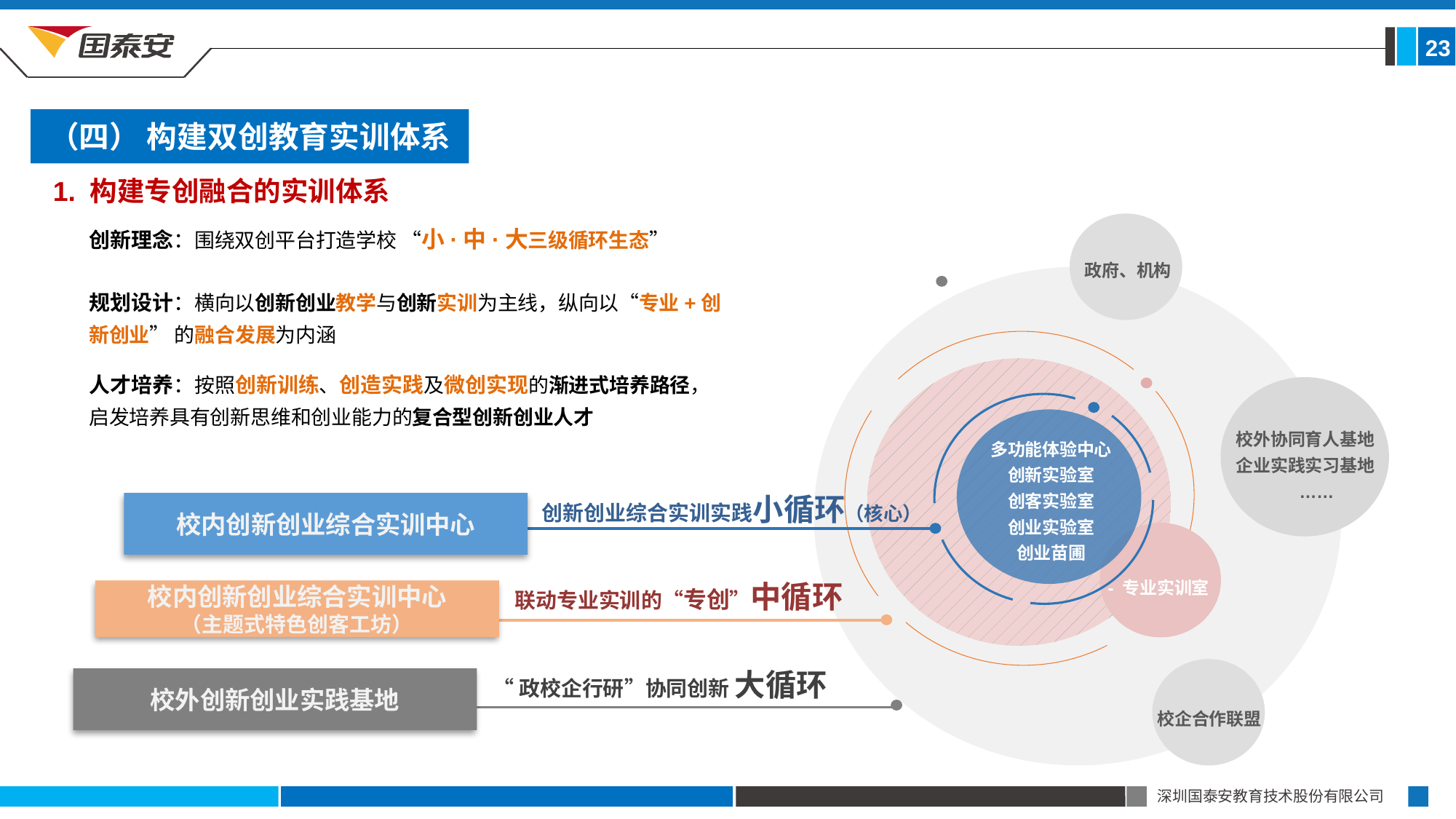

23
（四） 构建双创教育实训体系
1. 构建专创融合的实训体系
创新理念：围绕双创平台打造学校 “小·中·大三级循环生态”

政府、机构

规划设计：横向以创新创业教学与创新实训为主线，纵向以“专业+创新创业” 的融合发展为内涵

人才培养：按照创新训练、创造实践及微创实现的渐进式培养路径，启发培养具有创新思维和创业能力的复合型创新创业人才

校外协同育人基地
企业实践实习基地
……
多功能体验中心
创新实验室
创客实验室
创业实验室
创业苗圃
创新创业综合实训实践小循环（核心）
校内创新创业综合实训中心

- 专业实训室
联动专业实训的“专创”中循环
校内创新创业综合实训中心
（主题式特色创客工坊）

“政校企行研”协同创新 大循环
校外创新创业实践基地
校企合作联盟